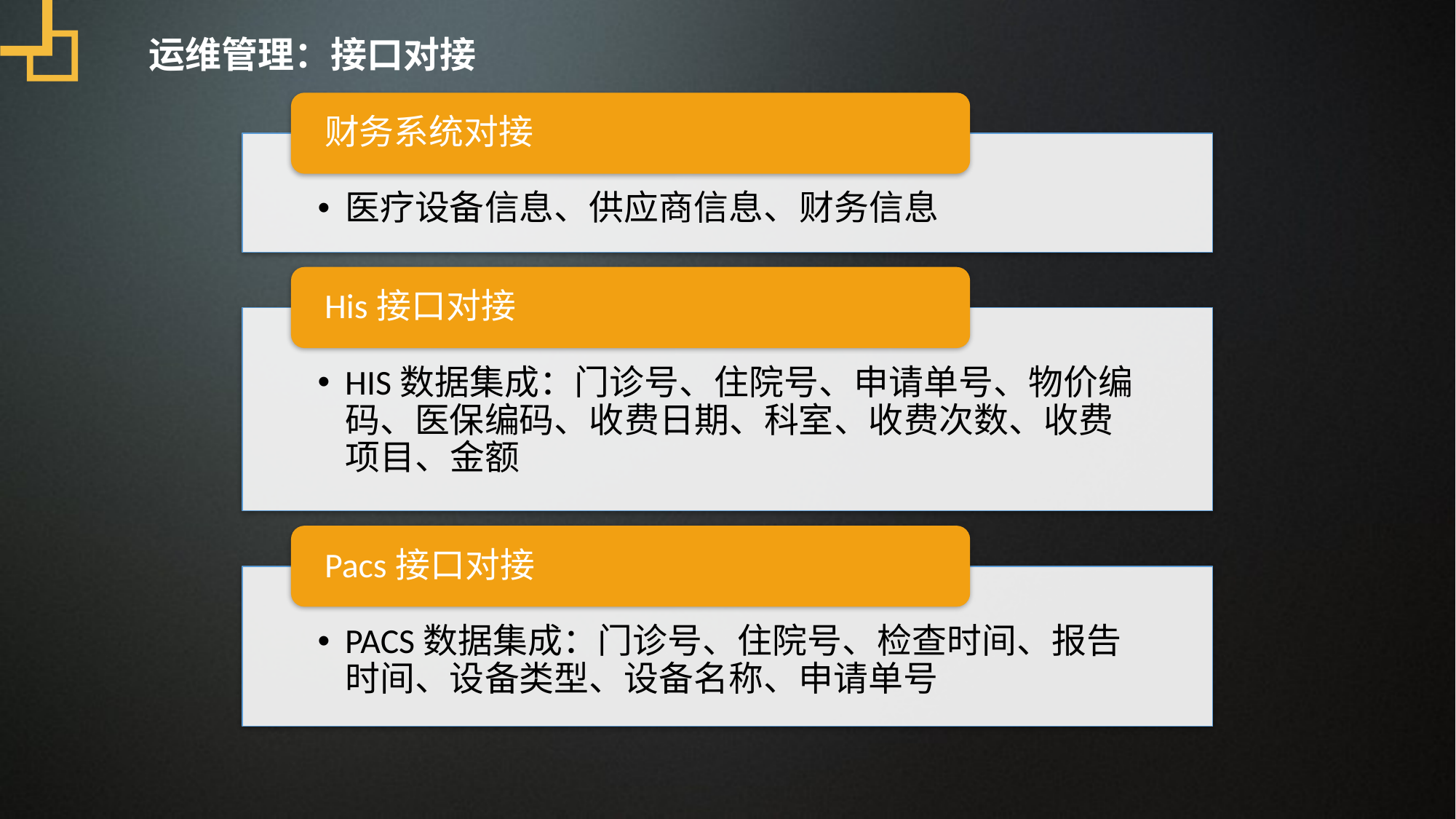

运维管理：接口对接
医疗设备信息、供应商信息、财务信息
财务系统对接
HIS数据集成：门诊号、住院号、申请单号、物价编码、医保编码、收费日期、科室、收费次数、收费项目、金额
His接口对接
PACS数据集成：门诊号、住院号、检查时间、报告时间、设备类型、设备名称、申请单号
Pacs接口对接